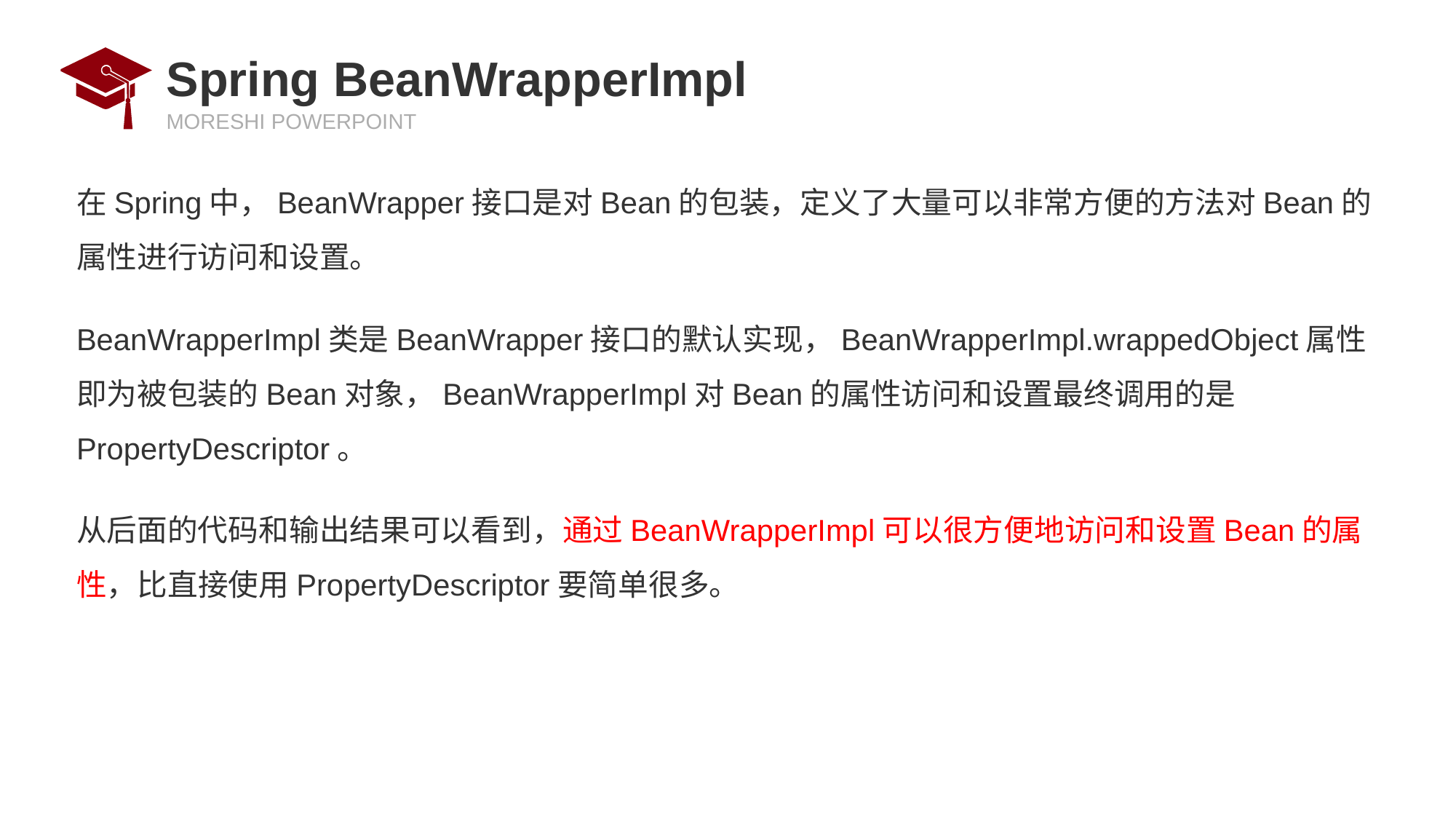

# Spring BeanWrapperImpl
在Spring中，BeanWrapper接口是对Bean的包装，定义了大量可以非常方便的方法对Bean的属性进行访问和设置。
BeanWrapperImpl类是BeanWrapper接口的默认实现，BeanWrapperImpl.wrappedObject属性即为被包装的Bean对象，BeanWrapperImpl对Bean的属性访问和设置最终调用的是PropertyDescriptor。
从后面的代码和输出结果可以看到，通过BeanWrapperImpl可以很方便地访问和设置Bean的属性，比直接使用PropertyDescriptor要简单很多。